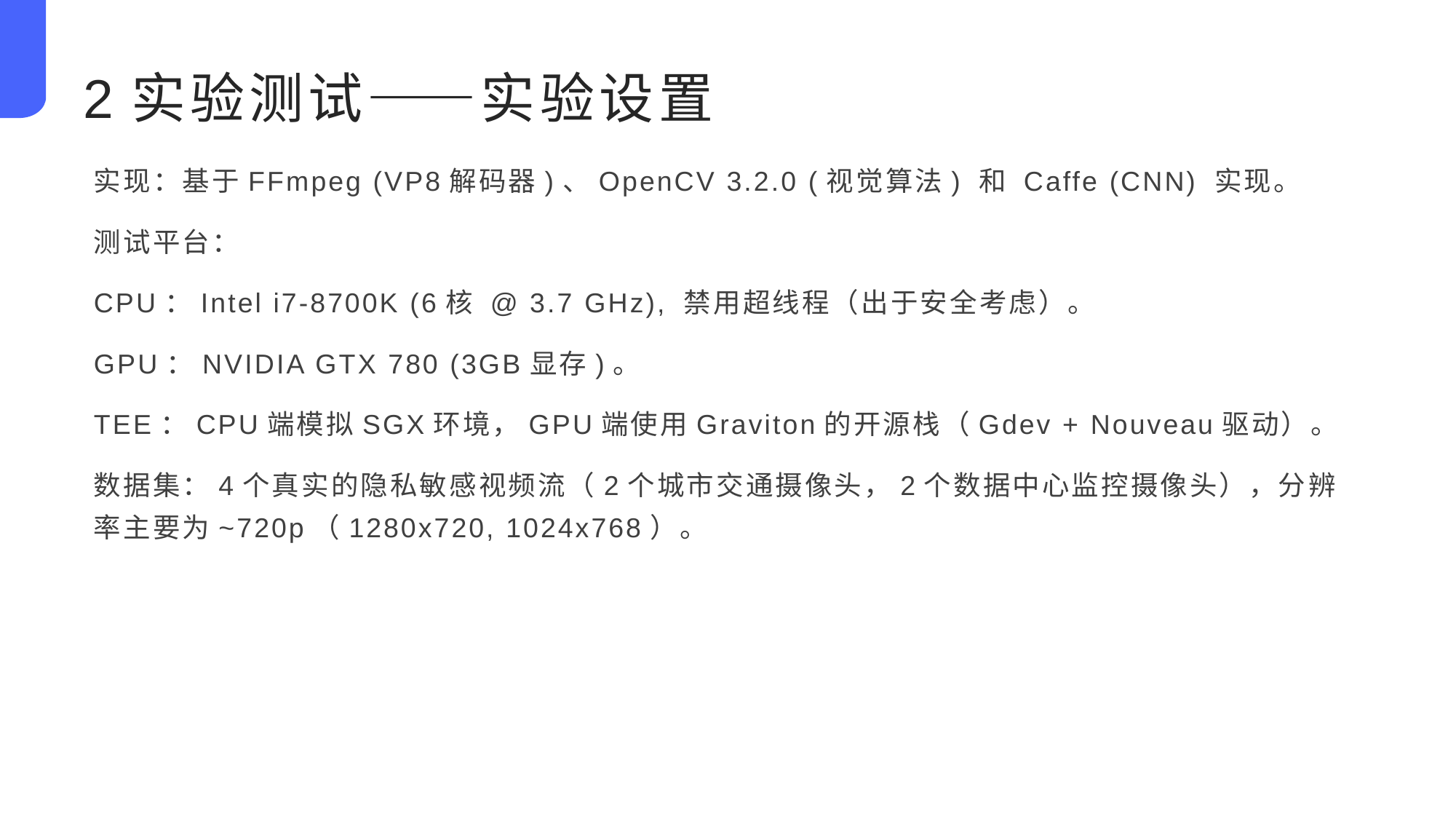

2实验测试——实验设置
实现：基于FFmpeg (VP8解码器)、OpenCV 3.2.0 (视觉算法) 和 Caffe (CNN) 实现。
测试平台：
CPU：Intel i7-8700K (6核 @ 3.7 GHz), 禁用超线程（出于安全考虑）。
GPU：NVIDIA GTX 780 (3GB显存)。
TEE：CPU端模拟SGX环境，GPU端使用Graviton的开源栈（Gdev + Nouveau驱动）。
数据集：4个真实的隐私敏感视频流（2个城市交通摄像头，2个数据中心监控摄像头），分辨率主要为~720p（1280x720, 1024x768）。